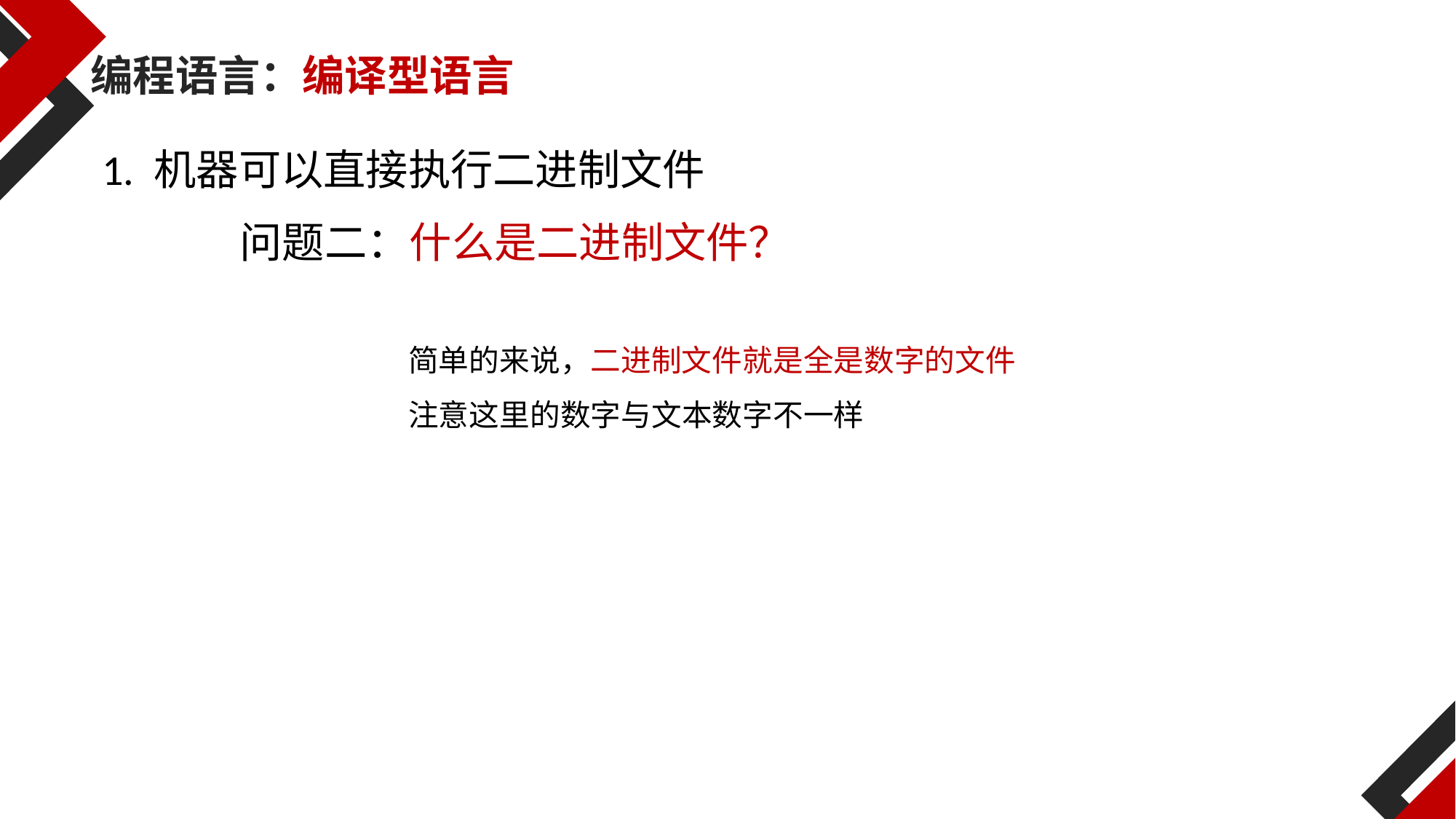

编程语言：编译型语言
1. 机器可以直接执行二进制文件
问题二：什么是二进制文件？

简单的来说，二进制文件就是全是数字的文件
注意这里的数字与文本数字不一样